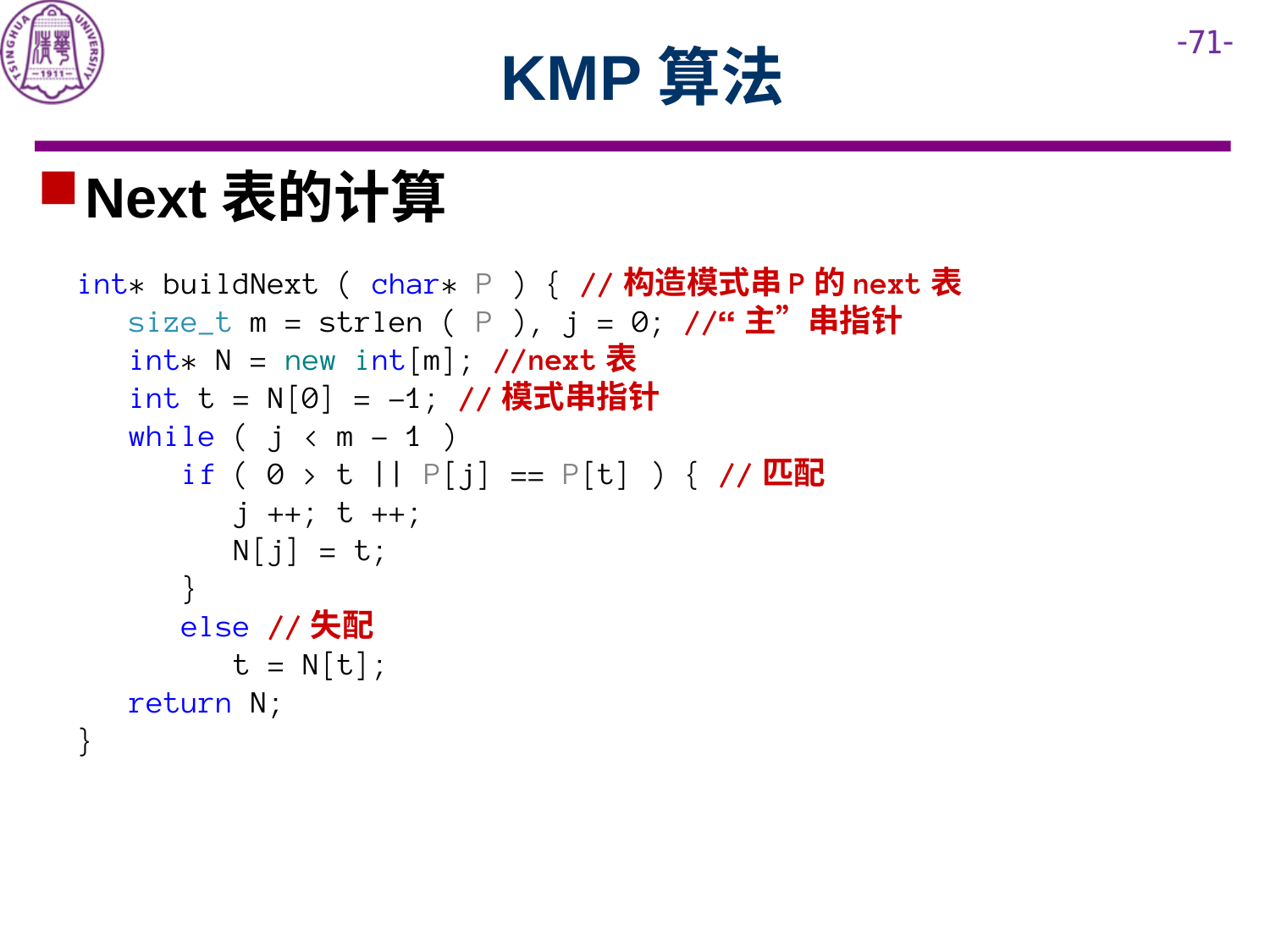

# KMP算法
Next表的计算
int* buildNext ( char* P ) { //构造模式串P的next表
   size_t m = strlen ( P ), j = 0; //“主”串指针
   int* N = new int[m]; //next表
   int t = N[0] = -1; //模式串指针
   while ( j < m - 1 )
      if ( 0 > t || P[j] == P[t] ) { //匹配
         j ++; t ++;
         N[j] = t;
      }
      else //失配
         t = N[t];
   return N;
}